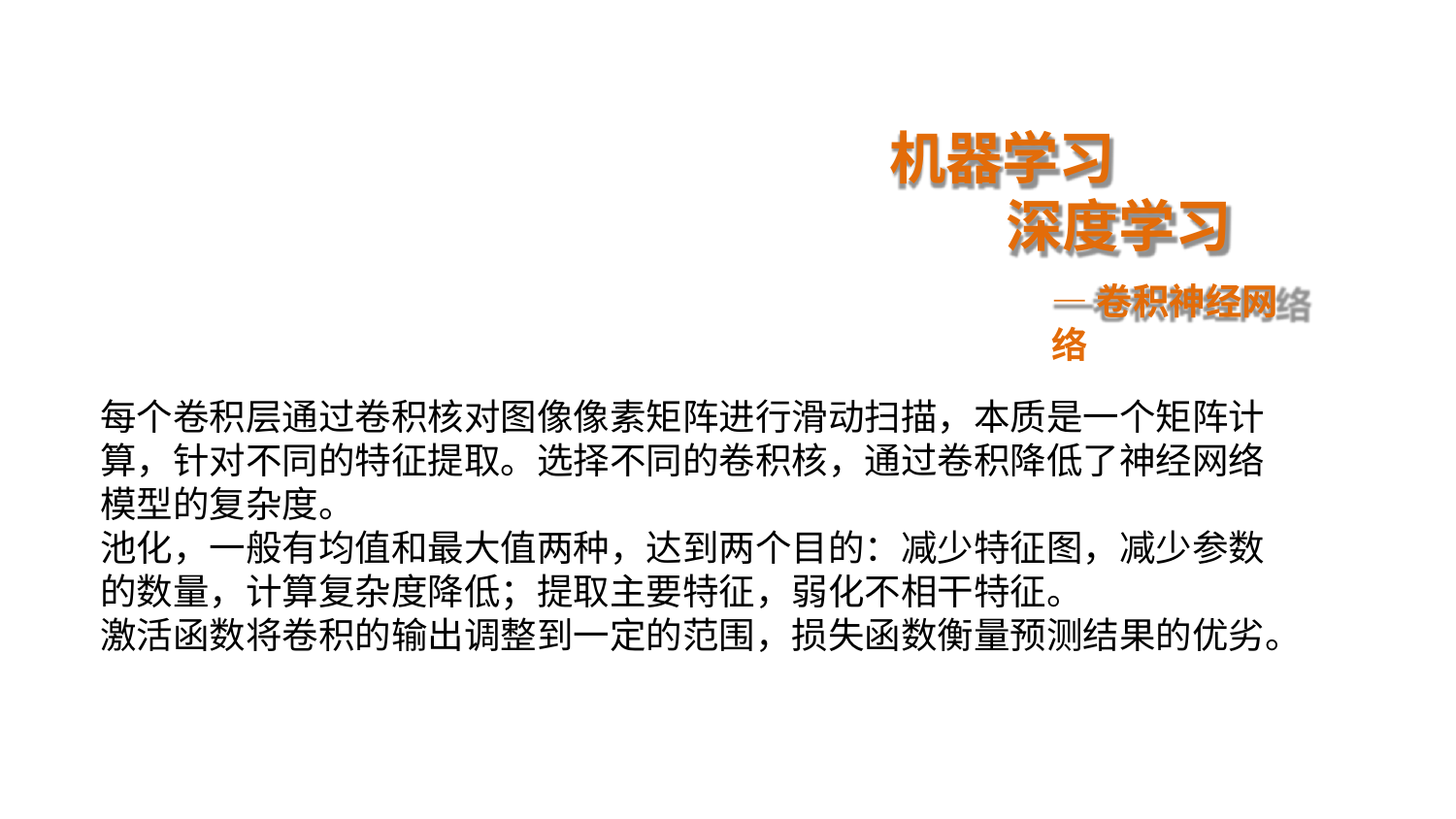

# 机器学习
深度学习
—卷积神经网络

每个卷积层通过卷积核对图像像素矩阵进行滑动扫描，本质是一个矩阵计算，针对不同的特征提取。选择不同的卷积核，通过卷积降低了神经网络模型的复杂度。
池化，一般有均值和最大值两种，达到两个目的：减少特征图，减少参数的数量，计算复杂度降低；提取主要特征，弱化不相干特征。
激活函数将卷积的输出调整到一定的范围，损失函数衡量预测结果的优劣。